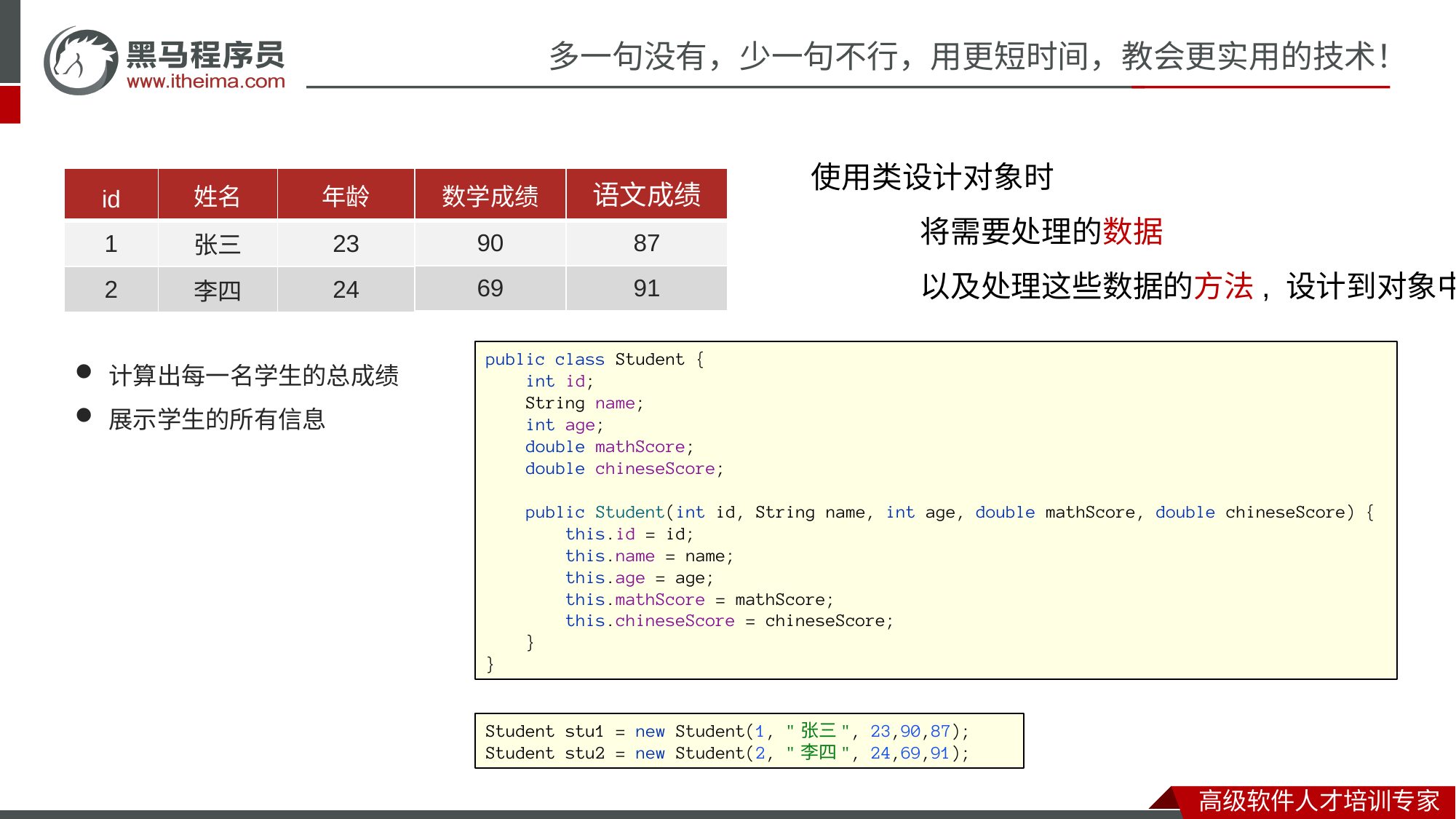

#

使用类设计对象时
	将需要处理的数据
	以及处理这些数据的方法, 设计到对象中
| 数学成绩 |
| --- |
| 90 |
| 69 |
| 语文成绩 |
| --- |
| 87 |
| 91 |
| id | 姓名 | 年龄 |
| --- | --- | --- |
| 1 | 张三 | 23 |
| 2 | 李四 | 24 |
计算出每一名学生的总成绩
展示学生的所有信息
public class Student {
    int id;
    String name;
    int age;
    double mathScore;
    double chineseScore;
    public Student(int id, String name, int age, double mathScore, double chineseScore) {
        this.id = id;
        this.name = name;
        this.age = age;
        this.mathScore = mathScore;
        this.chineseScore = chineseScore;
    }
}
int id1 = 1;
int id2 = 2;
String name1 = "张三";
String name2 = "李四";
int age1 = 23;
int age2 = 24;
double mathScore1 = 90;
double mathScore2 = 69;
double chineseScore1 = 87;
double chineseScore2 = 91;
Student stu1 = new Student(1, "张三", 23,90,87);
Student stu2 = new Student(2, "李四", 24,69,91);